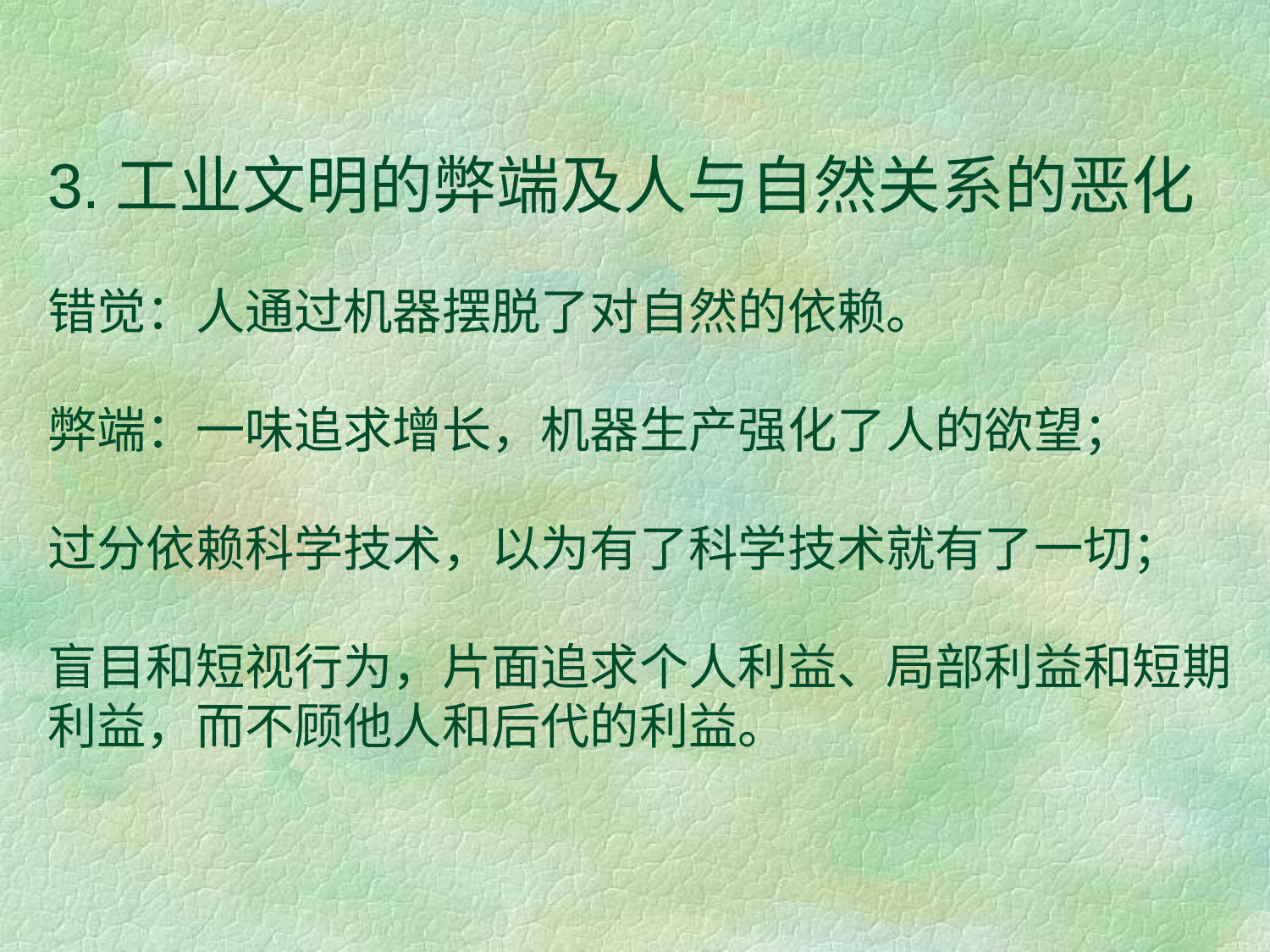

3.工业文明的弊端及人与自然关系的恶化
错觉：人通过机器摆脱了对自然的依赖。
弊端：一味追求增长，机器生产强化了人的欲望；
过分依赖科学技术，以为有了科学技术就有了一切；
盲目和短视行为，片面追求个人利益、局部利益和短期利益，而不顾他人和后代的利益。